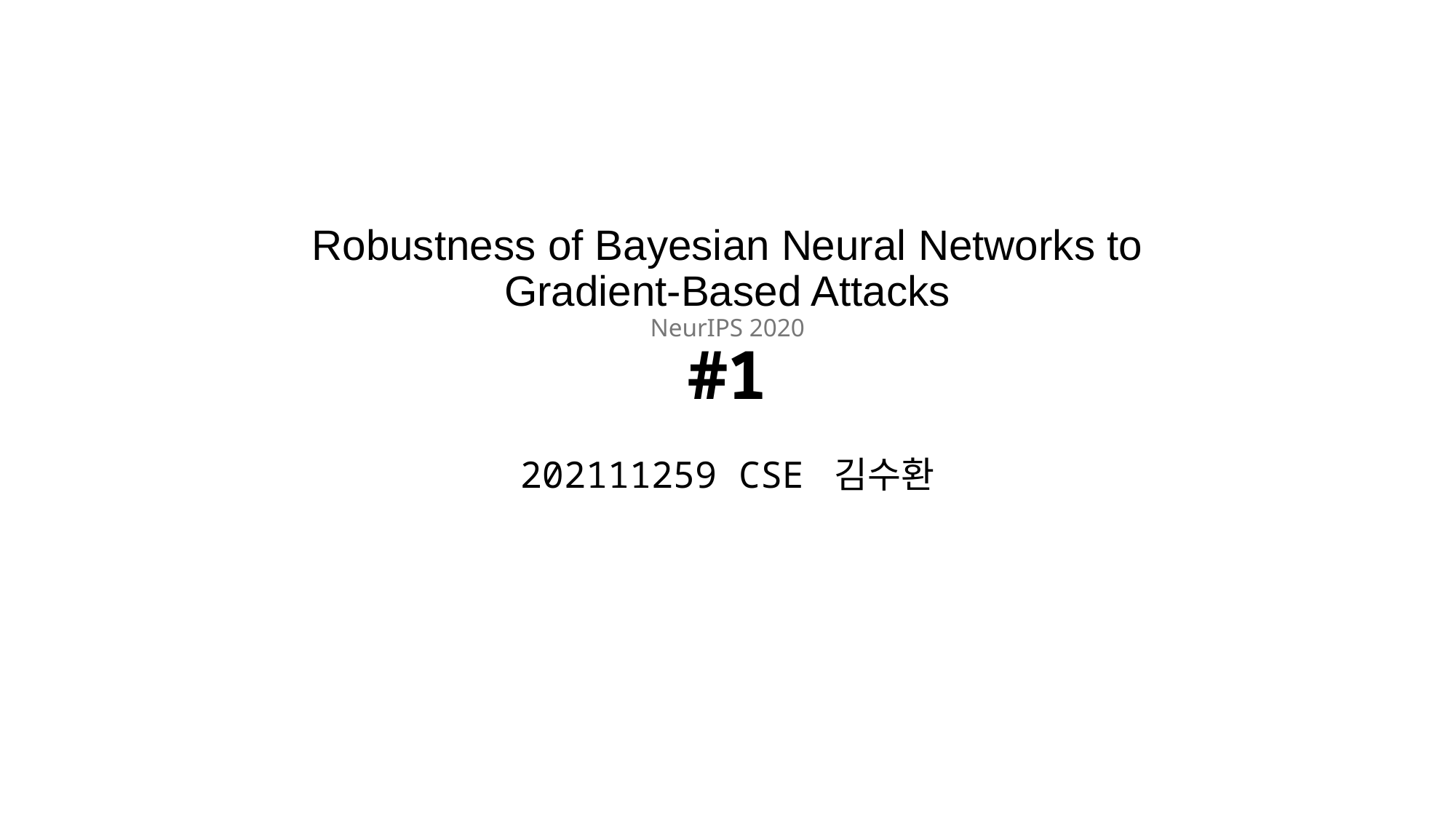

# Robustness of Bayesian Neural Networks to Gradient-Based Attacks NeurIPS 2020 #1
202111259 CSE 김수환